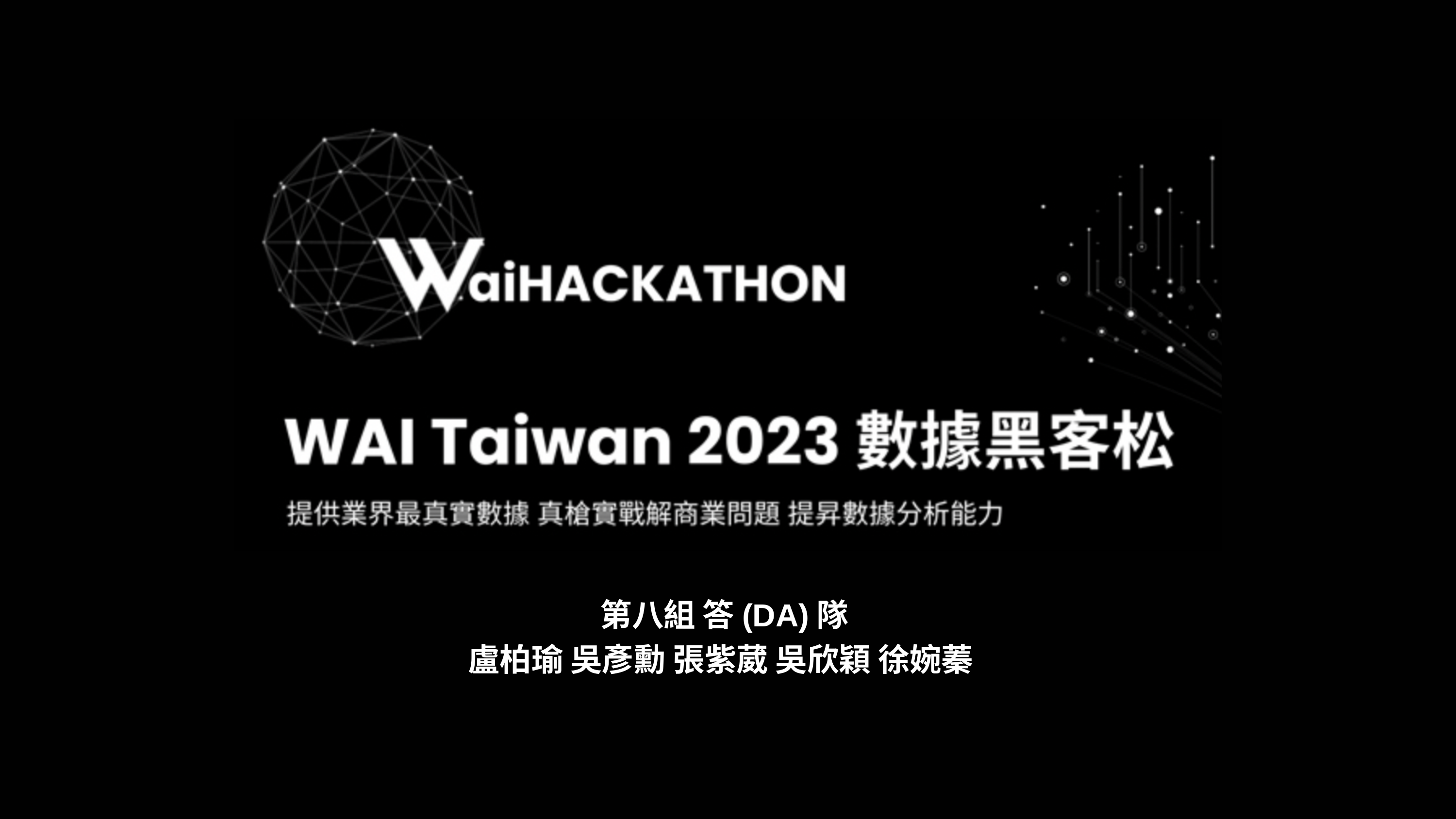

第八組 答(DA)隊
盧柏瑜 吳彥勳 張紫葳 吳欣穎 徐婉蓁